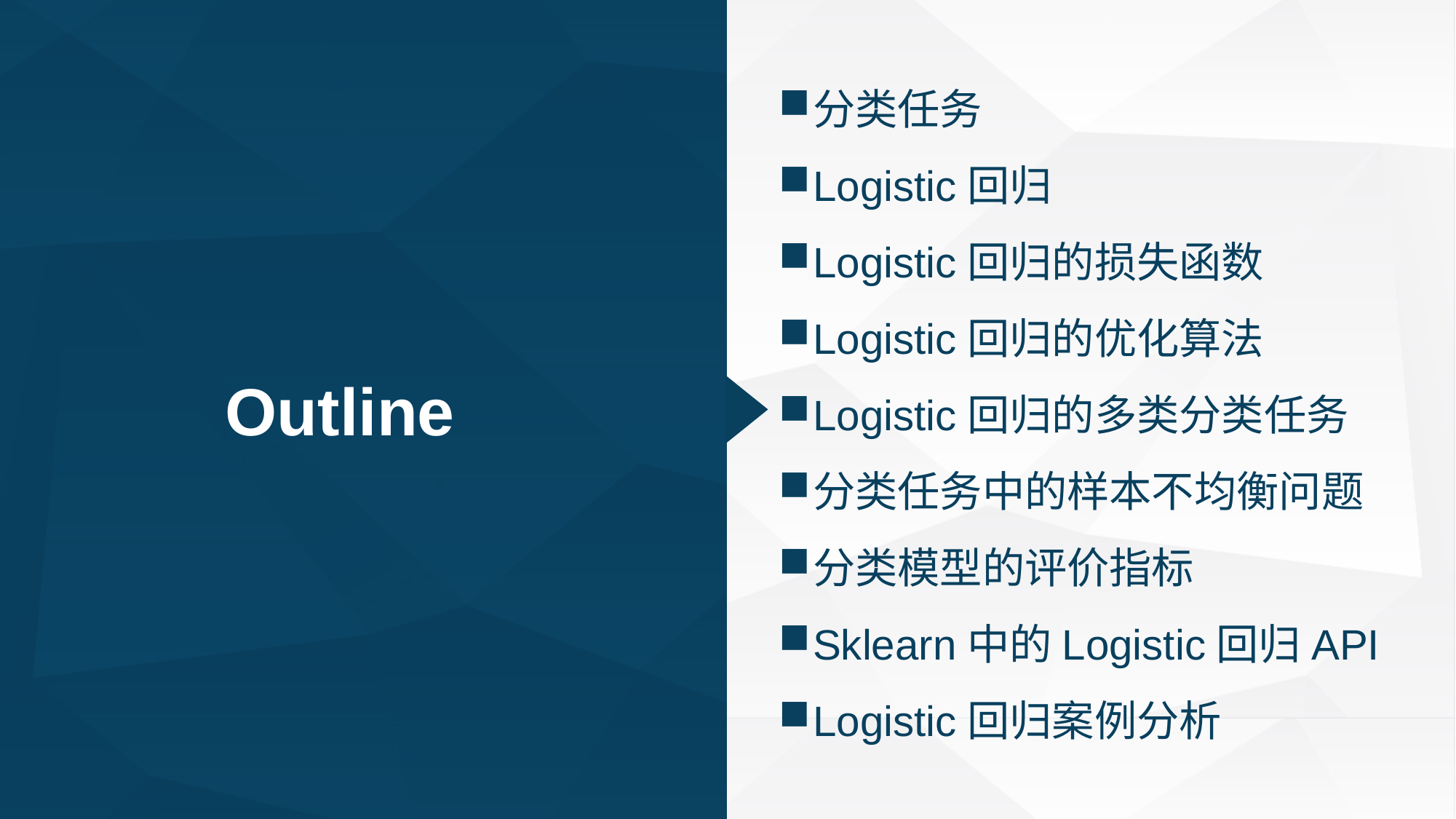

分类任务
Logistic回归
Logistic回归的损失函数
Logistic回归的优化算法
Logistic回归的多类分类任务
分类任务中的样本不均衡问题
分类模型的评价指标
Sklearn中的Logistic回归API
Logistic回归案例分析

Outline